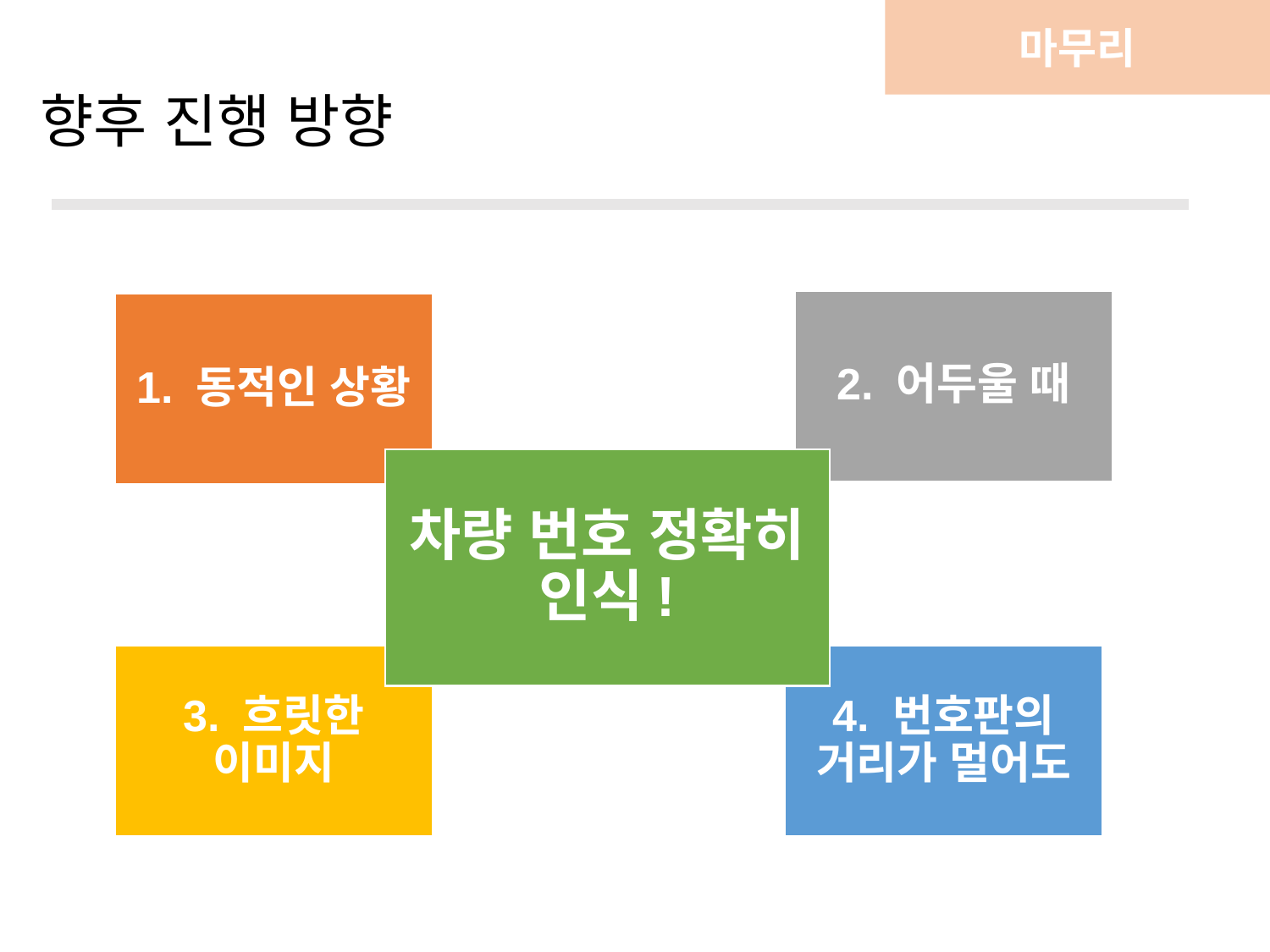

마무리
향후 진행 방향

1. 동적인 상황
2. 어두울 때
3. 흐릿한 이미지
4. 번호판의 거리가 멀어도
차량 번호 정확히 인식!